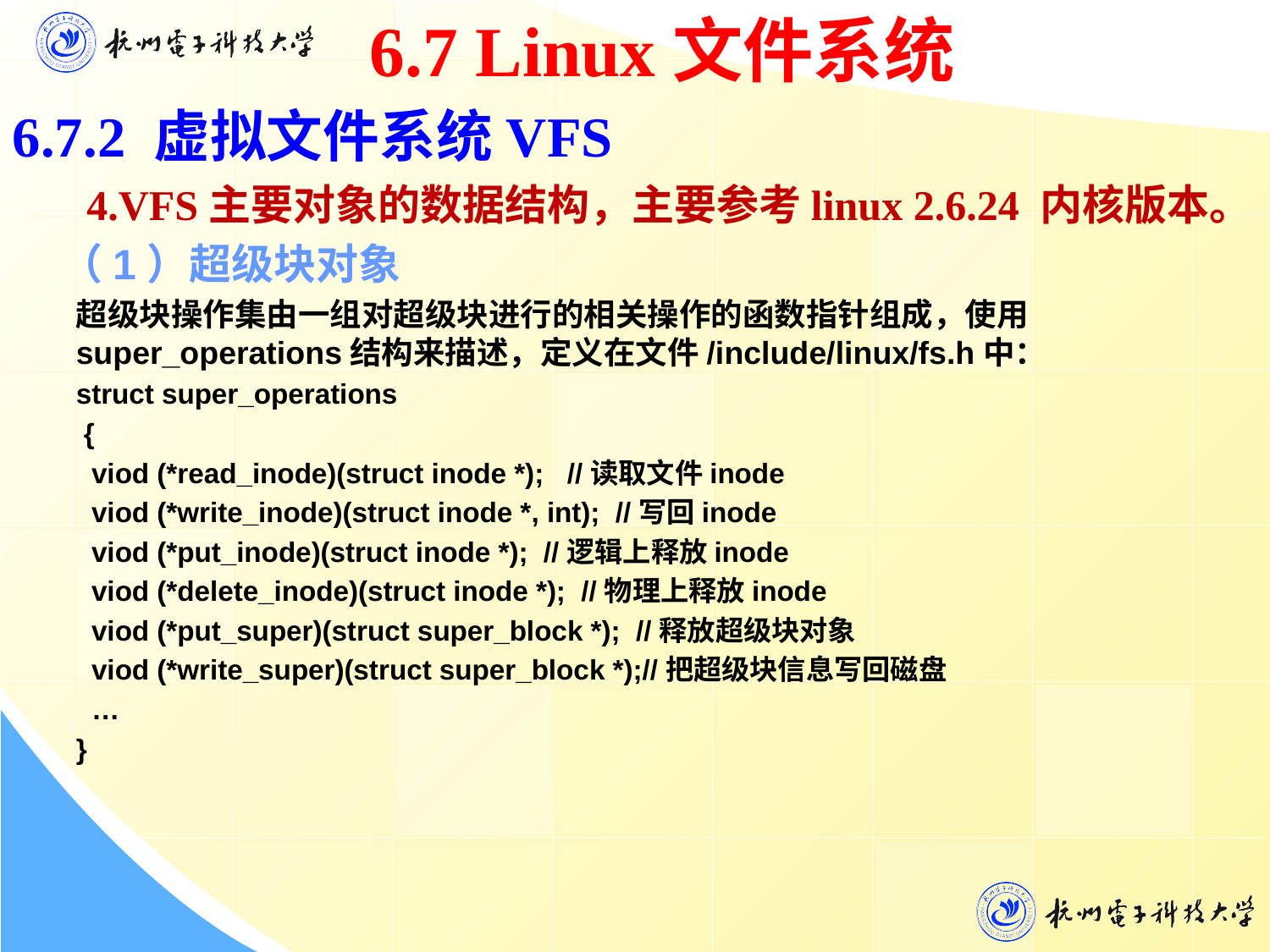

6.7 Linux文件系统
6.7.2 虚拟文件系统VFS
       4.VFS主要对象的数据结构，主要参考linux 2.6.24 内核版本。
    （1）超级块对象
超级块操作集由一组对超级块进行的相关操作的函数指针组成，使用super_operations结构来描述，定义在文件/include/linux/fs.h中：
struct super_operations
 {
  viod (*read_inode)(struct inode *);   //读取文件inode
  viod (*write_inode)(struct inode *, int);  //写回inode
  viod (*put_inode)(struct inode *);  //逻辑上释放inode
  viod (*delete_inode)(struct inode *);  //物理上释放inode
  viod (*put_super)(struct super_block *);  //释放超级块对象
  viod (*write_super)(struct super_block *);//把超级块信息写回磁盘
  …
}